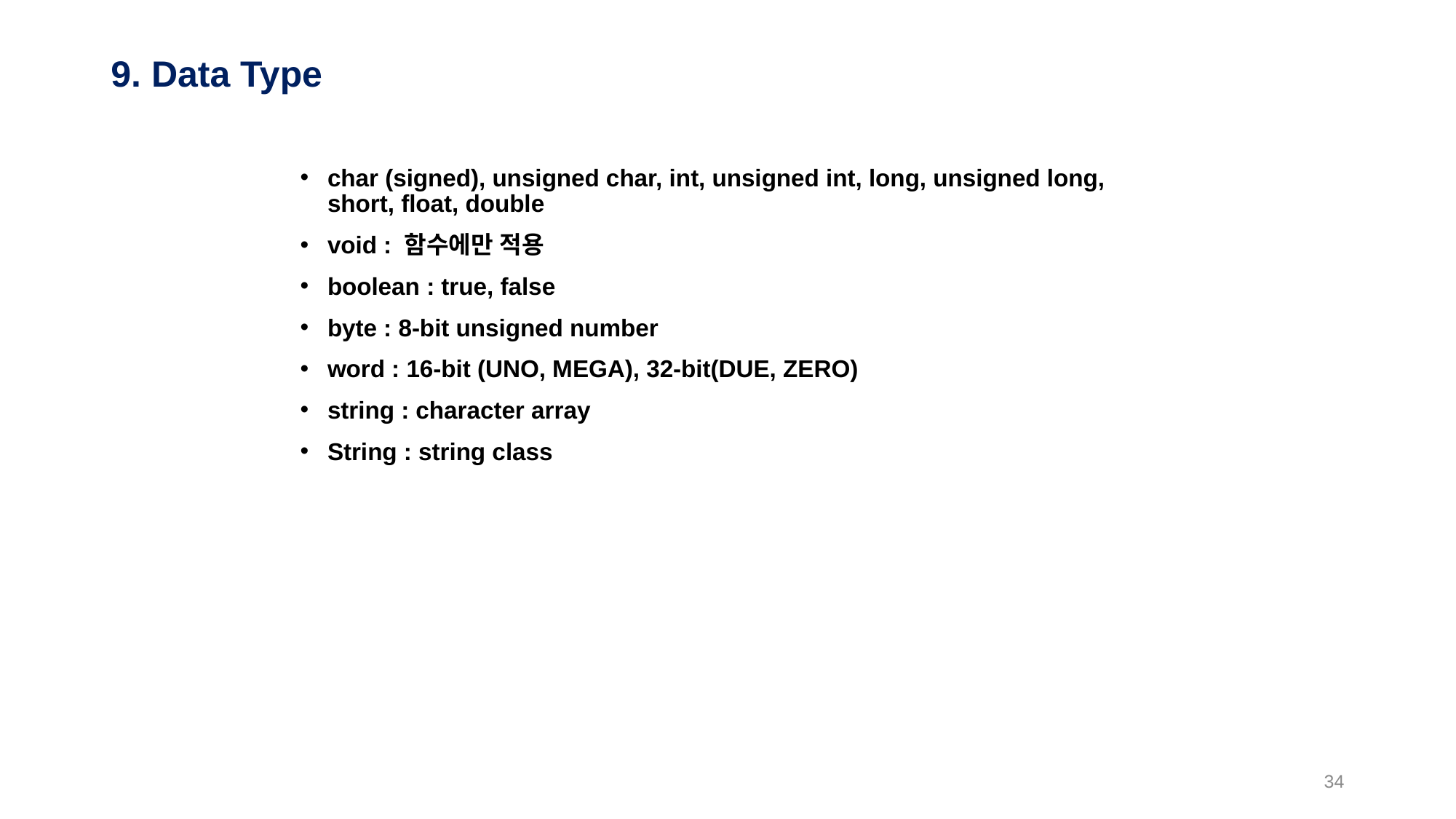

# 9. Data Type
char (signed), unsigned char, int, unsigned int, long, unsigned long, short, float, double
void : 함수에만 적용
boolean : true, false
byte : 8-bit unsigned number
word : 16-bit (UNO, MEGA), 32-bit(DUE, ZERO)
string : character array
String : string class

34